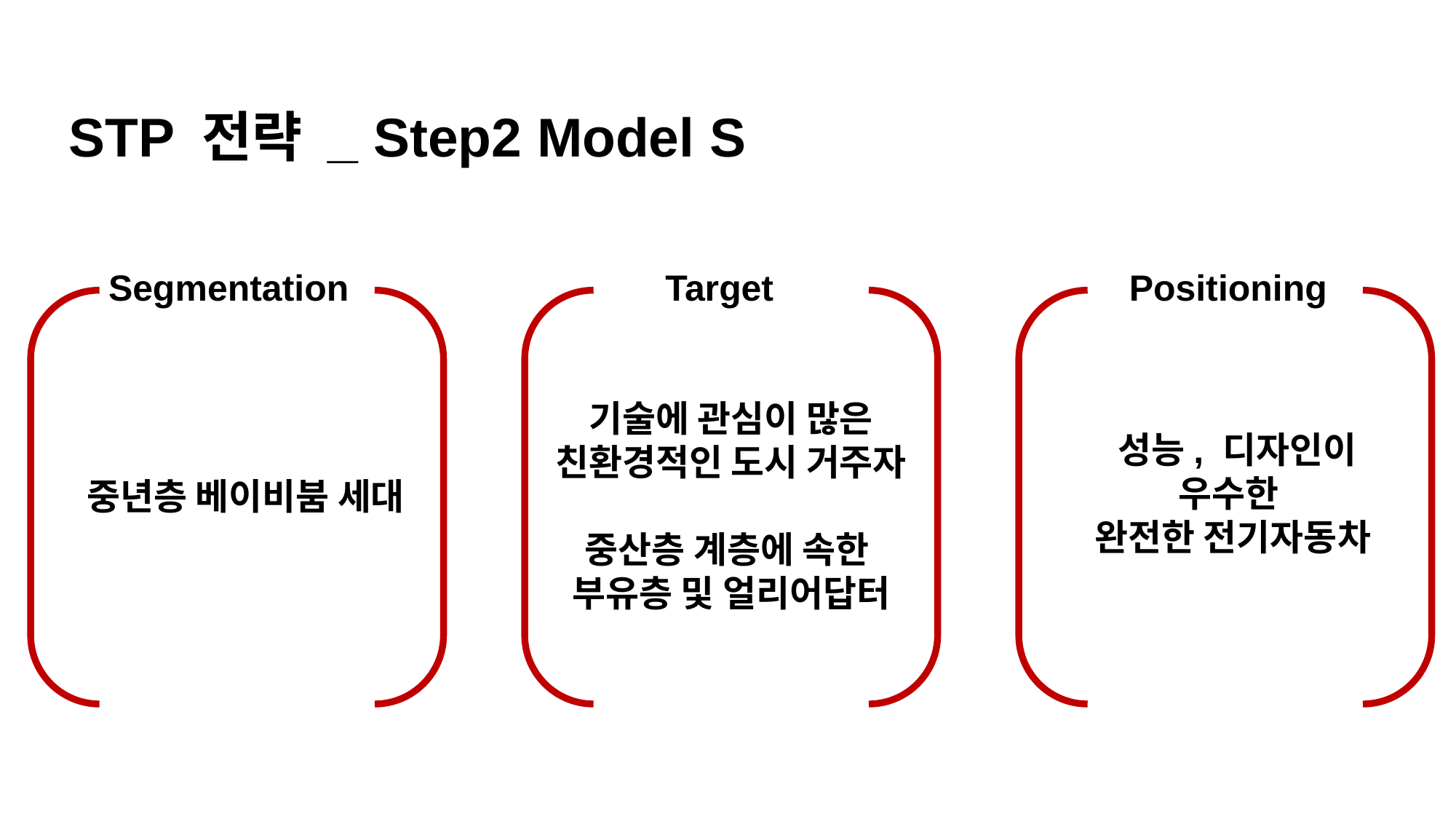

STP 전략 _ Step2 Model S
Segmentation
Target
Positioning

기술에 관심이 많은
친환경적인 도시 거주자

중산층 계층에 속한
부유층 및 얼리어답터

 성능, 디자인이
우수한
완전한 전기자동차

중년층 베이비붐 세대